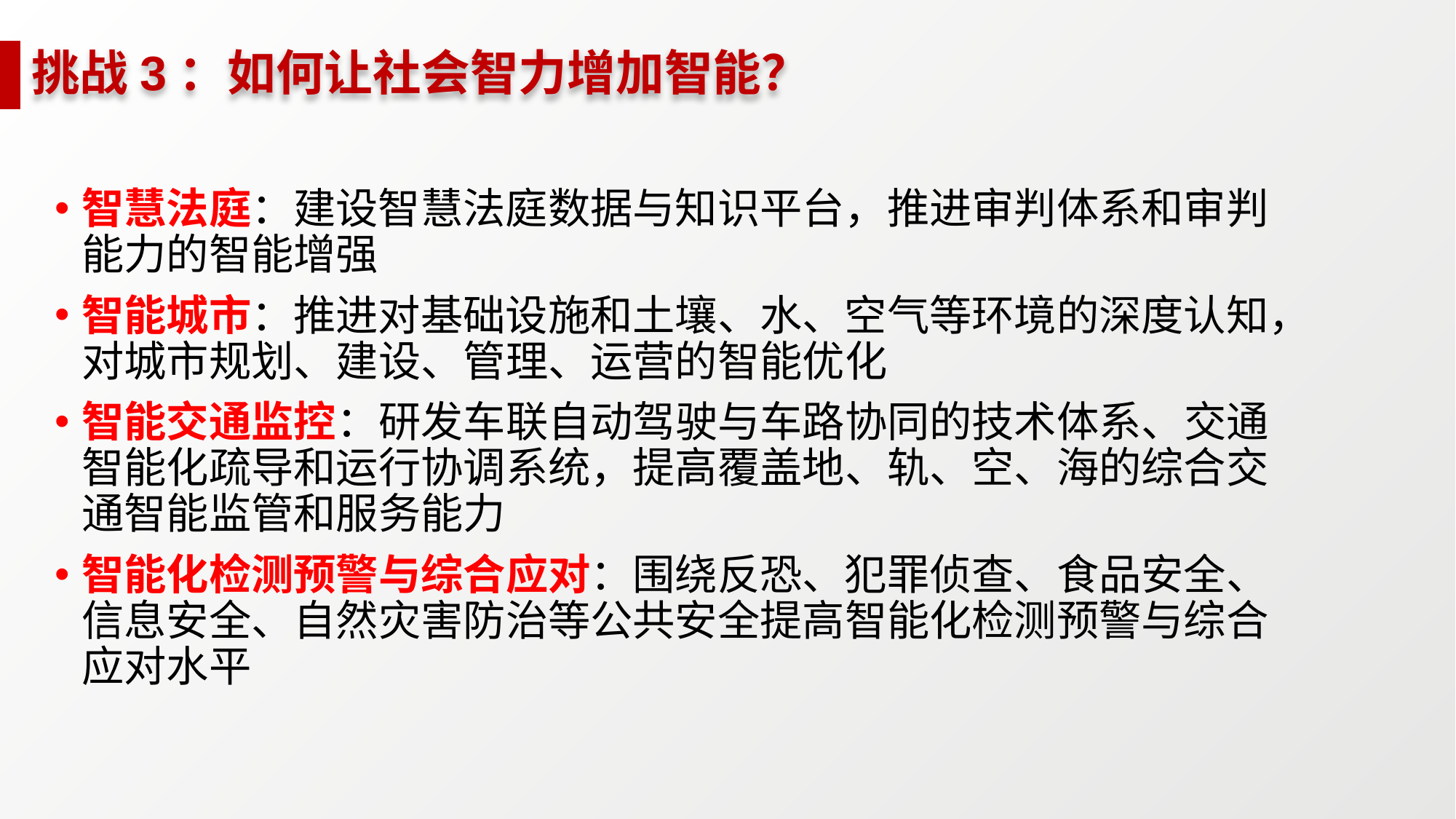

# 挑战3：如何让社会智力增加智能？
智慧法庭：建设智慧法庭数据与知识平台，推进审判体系和审判能力的智能增强
智能城市：推进对基础设施和土壤、水、空气等环境的深度认知，对城市规划、建设、管理、运营的智能优化
智能交通监控：研发车联自动驾驶与车路协同的技术体系、交通智能化疏导和运行协调系统，提高覆盖地、轨、空、海的综合交通智能监管和服务能力
智能化检测预警与综合应对：围绕反恐、犯罪侦查、食品安全、信息安全、自然灾害防治等公共安全提高智能化检测预警与综合应对水平